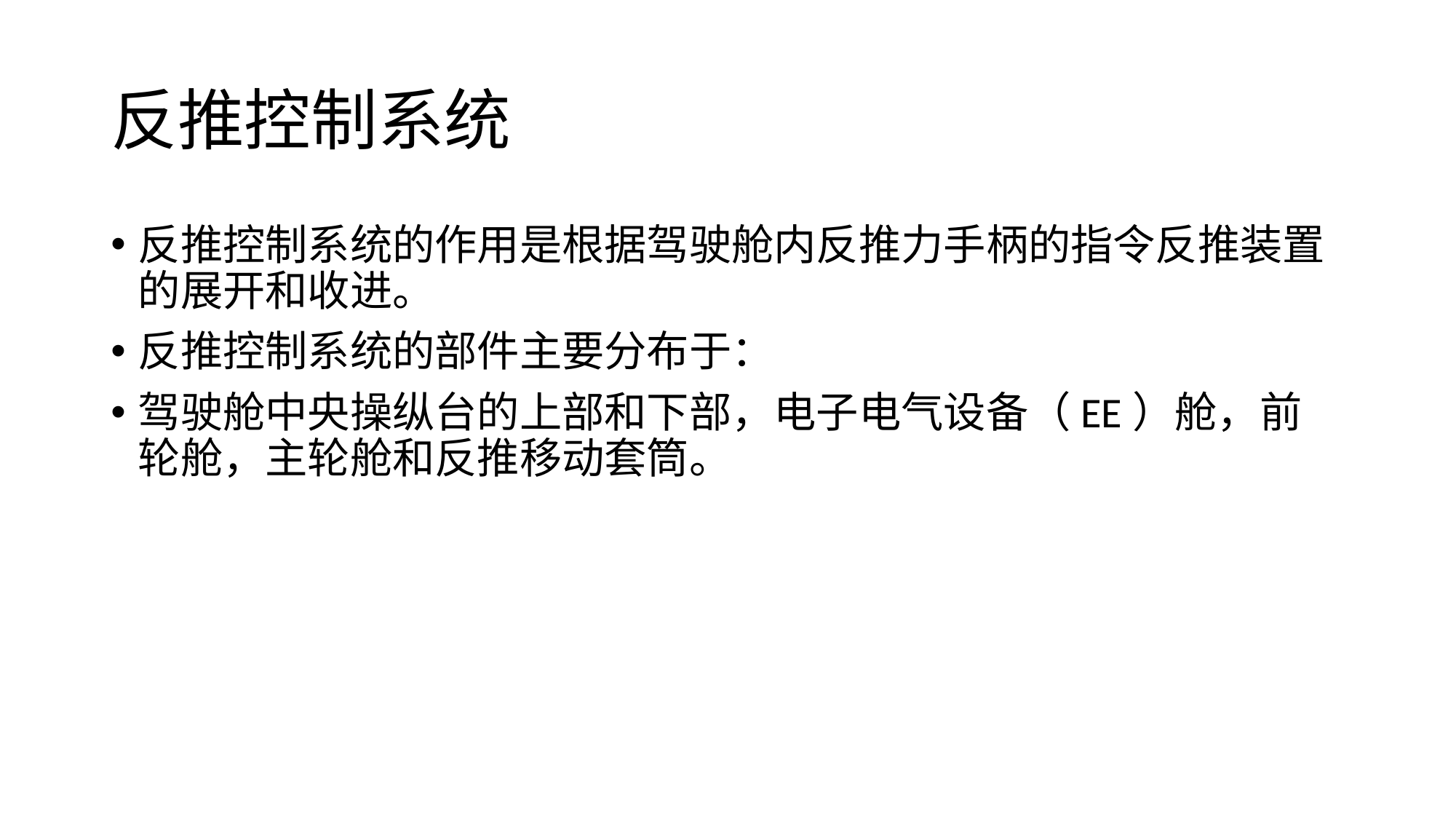

# 反推控制系统
反推控制系统的作用是根据驾驶舱内反推力手柄的指令反推装置的展开和收进。
反推控制系统的部件主要分布于：
驾驶舱中央操纵台的上部和下部，电子电气设备（EE）舱，前轮舱，主轮舱和反推移动套筒。